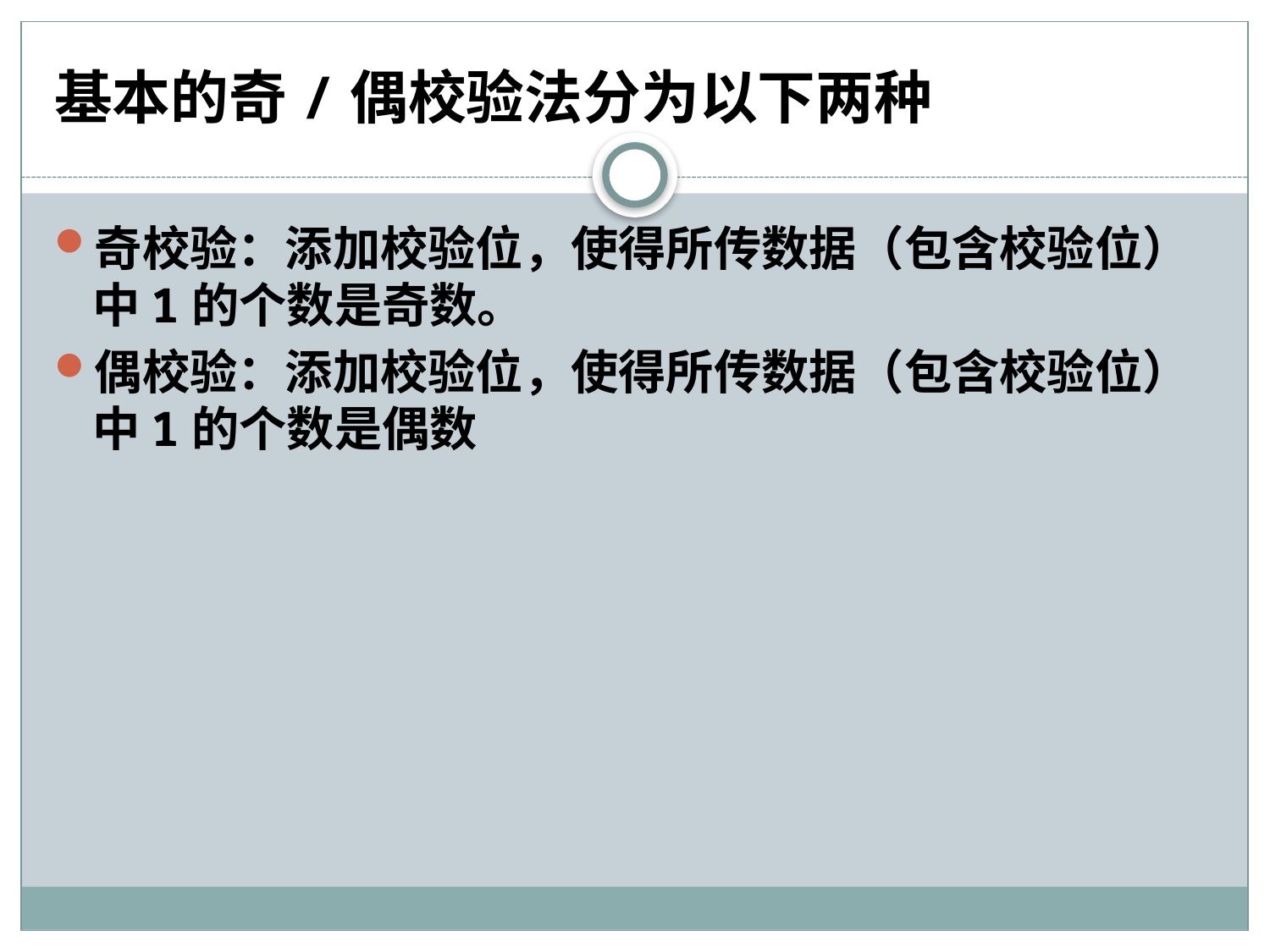

# 基本的奇/偶校验法分为以下两种
奇校验：添加校验位，使得所传数据（包含校验位）中1的个数是奇数。
偶校验：添加校验位，使得所传数据（包含校验位）中1的个数是偶数